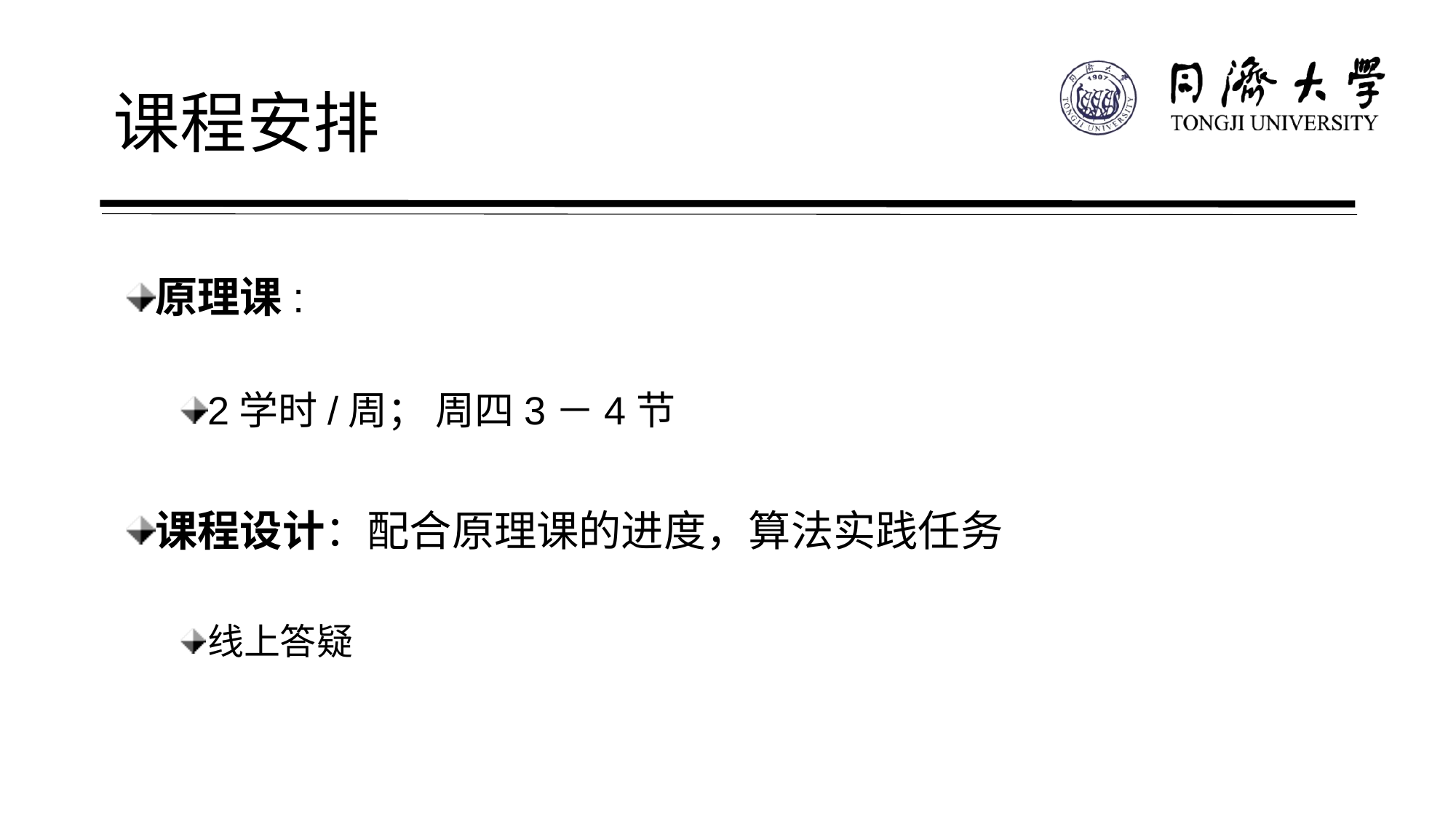

# 课程安排
原理课:

2学时/周； 周四3－4节

课程设计：配合原理课的进度，算法实践任务

线上答疑